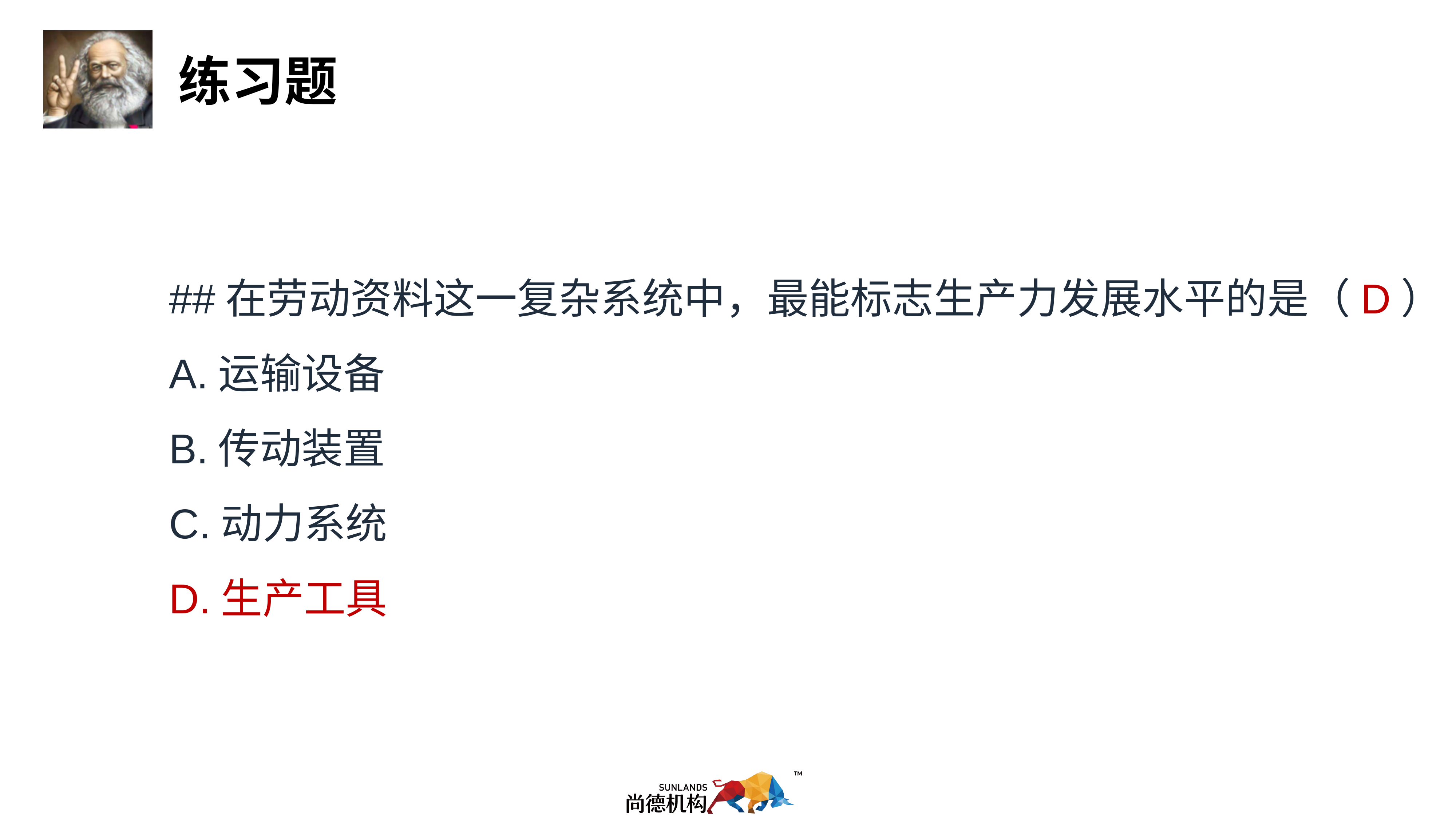

##在劳动资料这一复杂系统中，最能标志生产力发展水平的是（D）
A.运输设备
B.传动装置
C.动力系统
D.生产工具